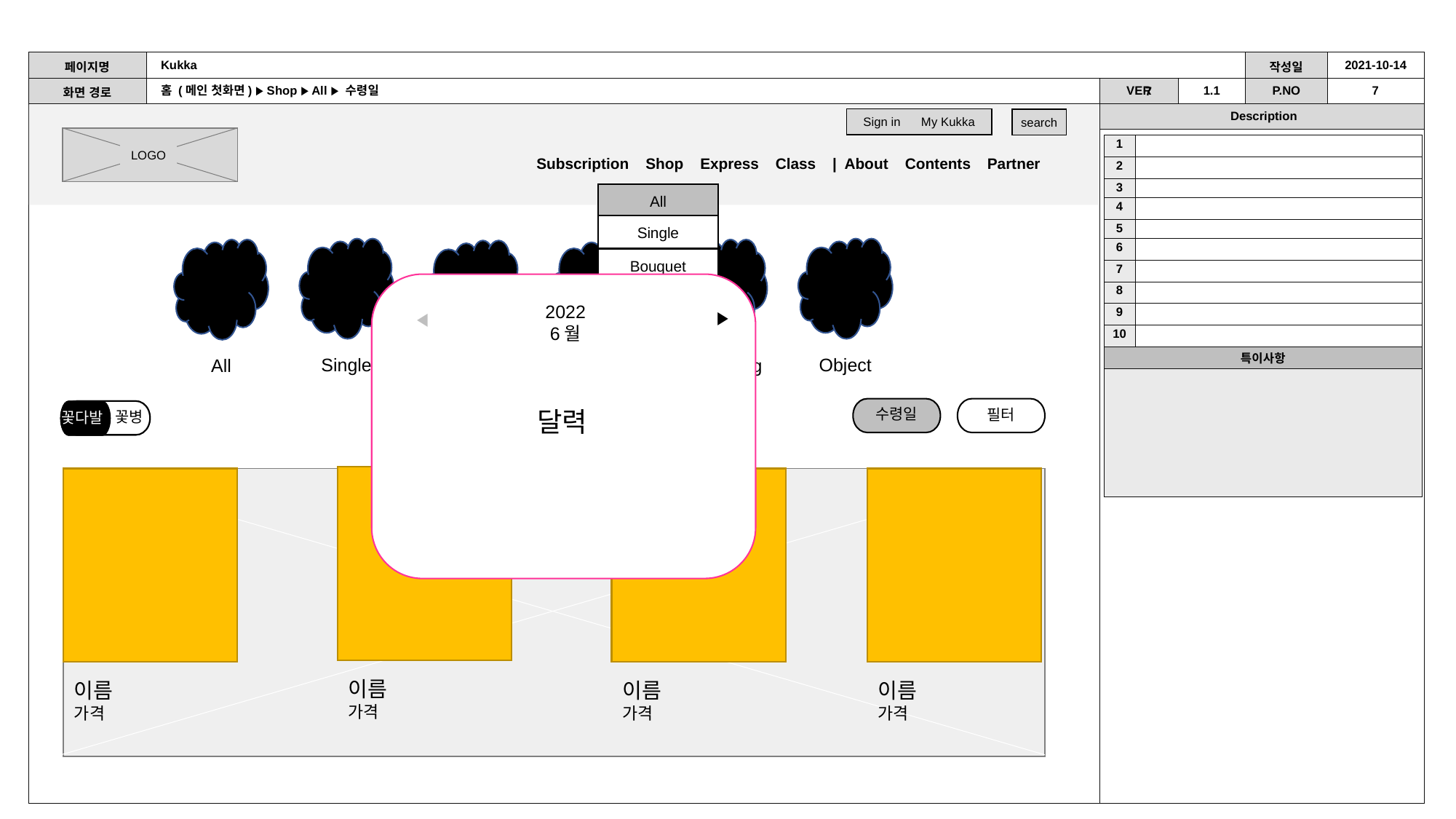

Kukka
홈 (메인 첫화면) ▶ Shop ▶ All ▶ 수령일

Sign in      My Kukka
search

LOGO
| 1 |  |
| --- | --- |
| 2 |  |
| 3 |  |
| 4 |  |
| 5 |  |
| 6 |  |
| 7 |  |
| 8 |  |
| 9 |  |
| 10 |  |
| 특이사항 |  |
|  |  |
Subscription    Shop    Express    Class    |  About    Contents    Partner

All
Single

Bouquet

Black
2022
6월
▶
◀
Rose bag
Single
Object
All
Black
Rose bag
Bouquet
Object

수령일
달력
필터

꽃병
꽃다발
꽃다발
꽃병

이름
가격
이름
가격
이름
가격
이름
가격